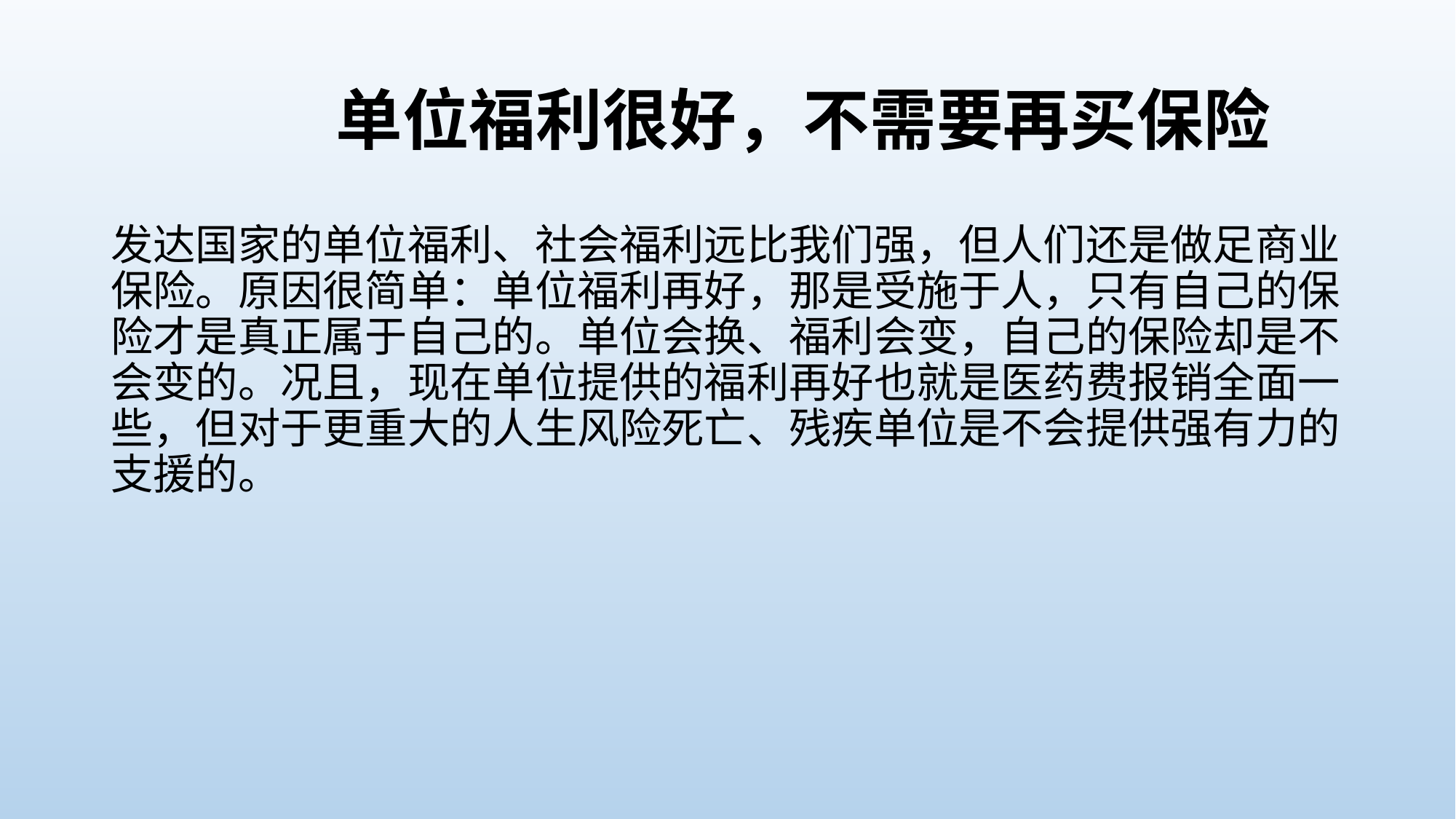

# 单位福利很好，不需要再买保险
发达国家的单位福利、社会福利远比我们强，但人们还是做足商业保险。原因很简单：单位福利再好，那是受施于人，只有自己的保险才是真正属于自己的。单位会换、福利会变，自己的保险却是不会变的。况且，现在单位提供的福利再好也就是医药费报销全面一些，但对于更重大的人生风险死亡、残疾单位是不会提供强有力的支援的。